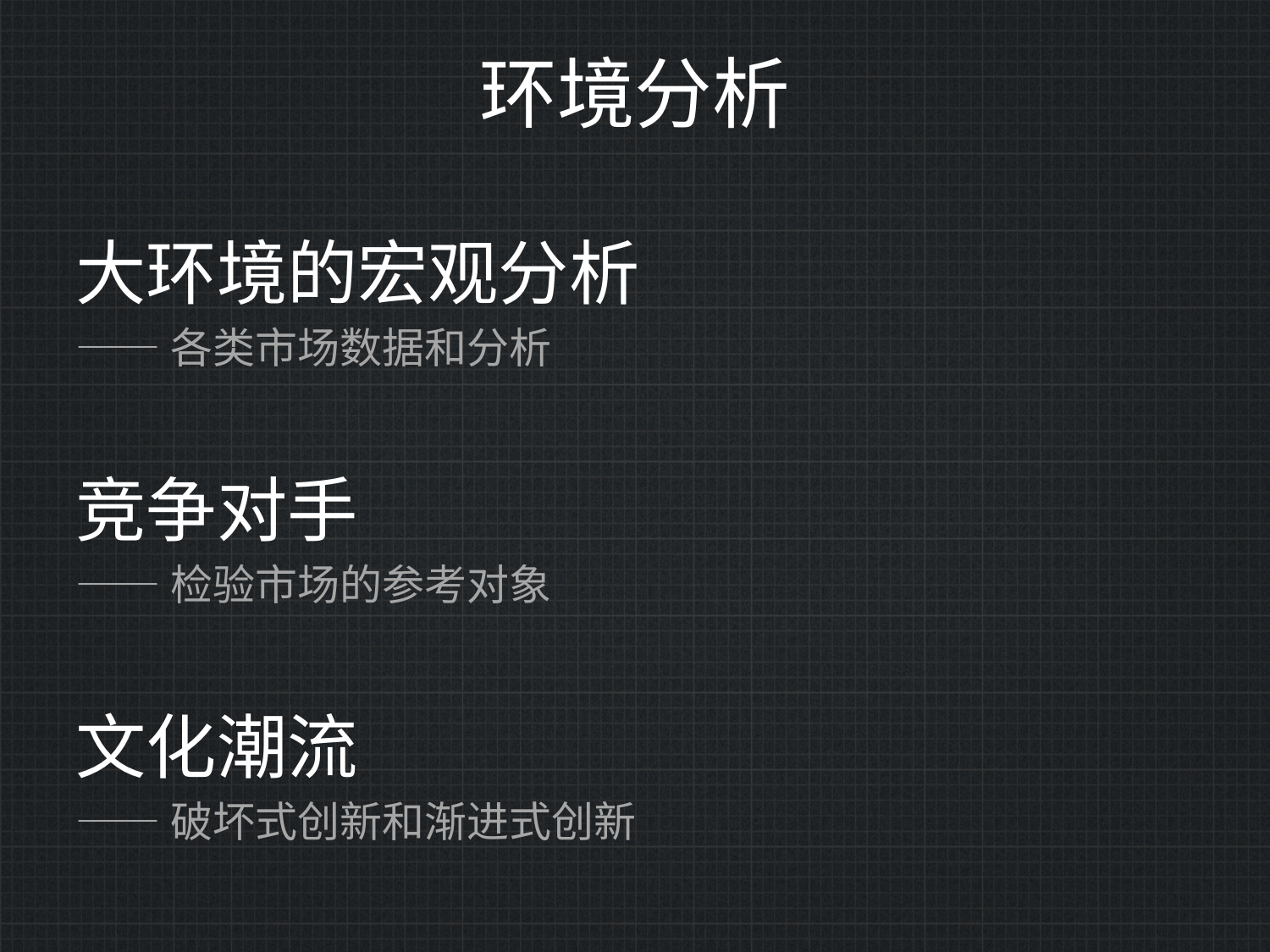

# 环境分析
大环境的宏观分析
——各类市场数据和分析

竞争对手
——检验市场的参考对象

文化潮流
——破坏式创新和渐进式创新